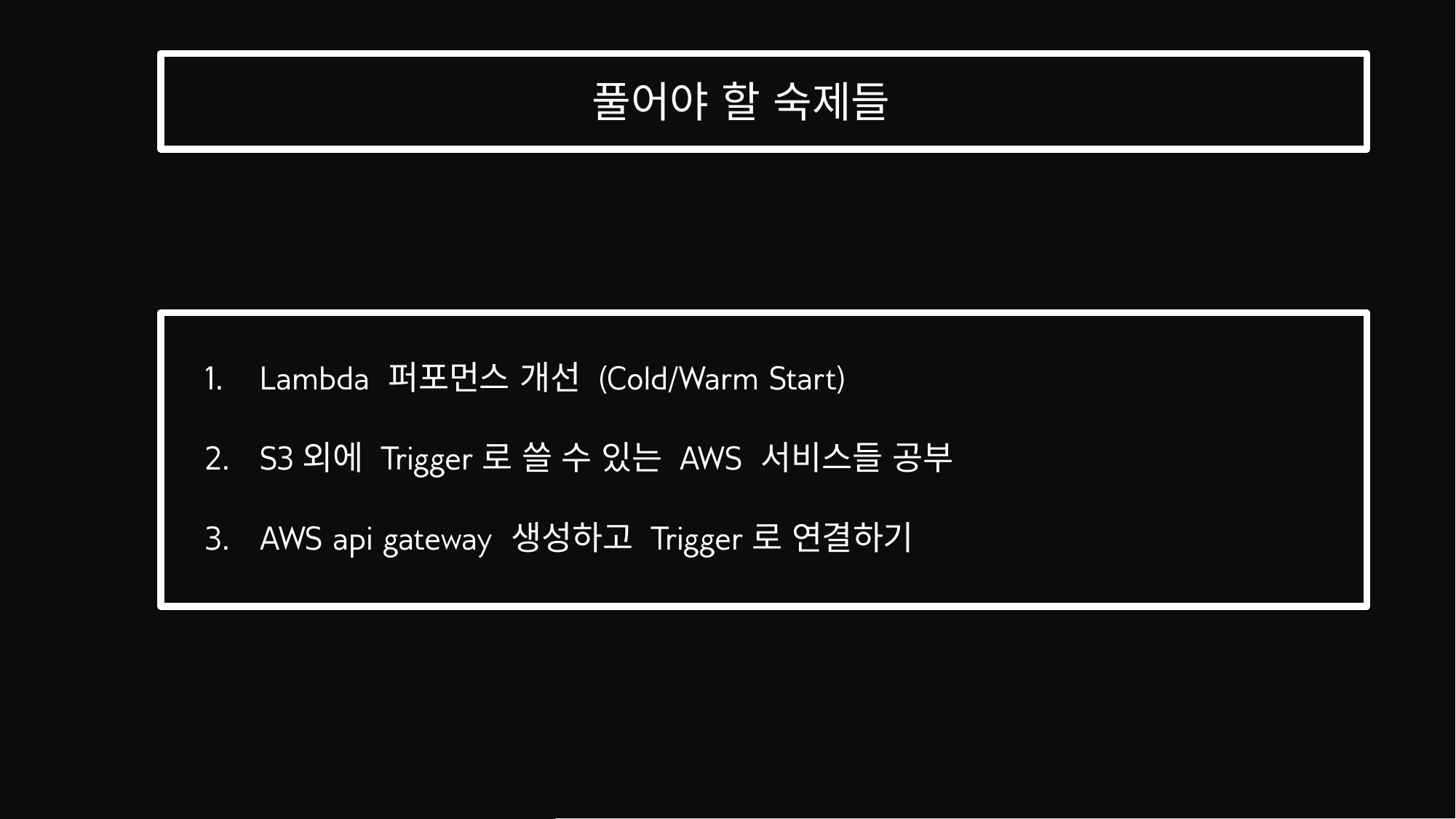

출결 관리 시스템
데이터 처리 및 관리

풀어야 할 숙제들

고려 중인
프로그래밍 언어

JAVA

Lambda 퍼포먼스 개선 (Cold/Warm Start)

S3외에 Trigger로 쓸 수 있는 AWS 서비스들 공부

AWS api gateway 생성하고 Trigger로 연결하기